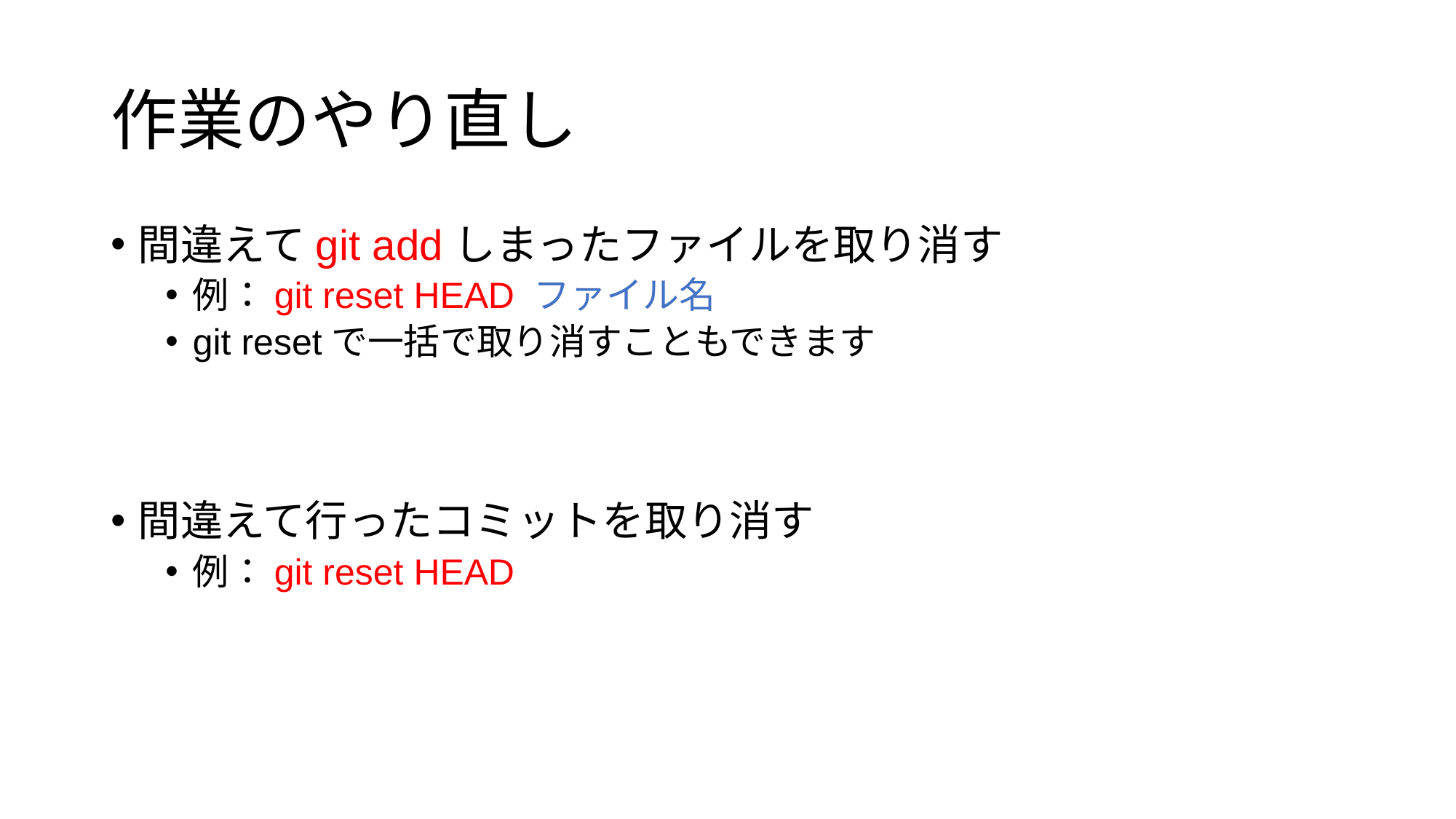

# 作業のやり直し
間違えてgit addしまったファイルを取り消す
例：git reset HEAD ファイル名
git resetで一括で取り消すこともできます

間違えて行ったコミットを取り消す
例：git reset HEAD